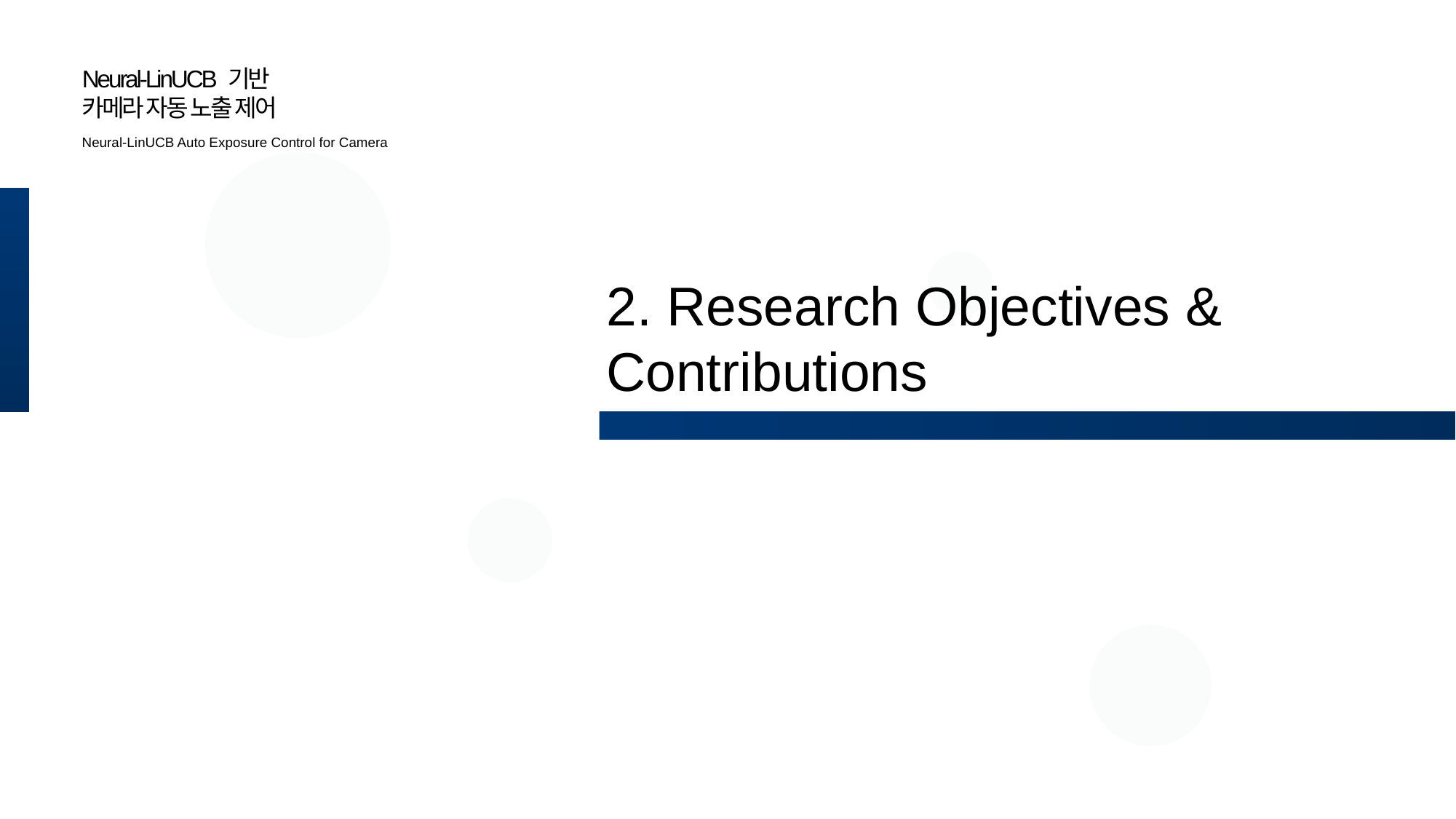

Neural-LinUCB 기반
카메라 자동 노출 제어
Neural-LinUCB Auto Exposure Control for Camera
2. Research Objectives & Contributions